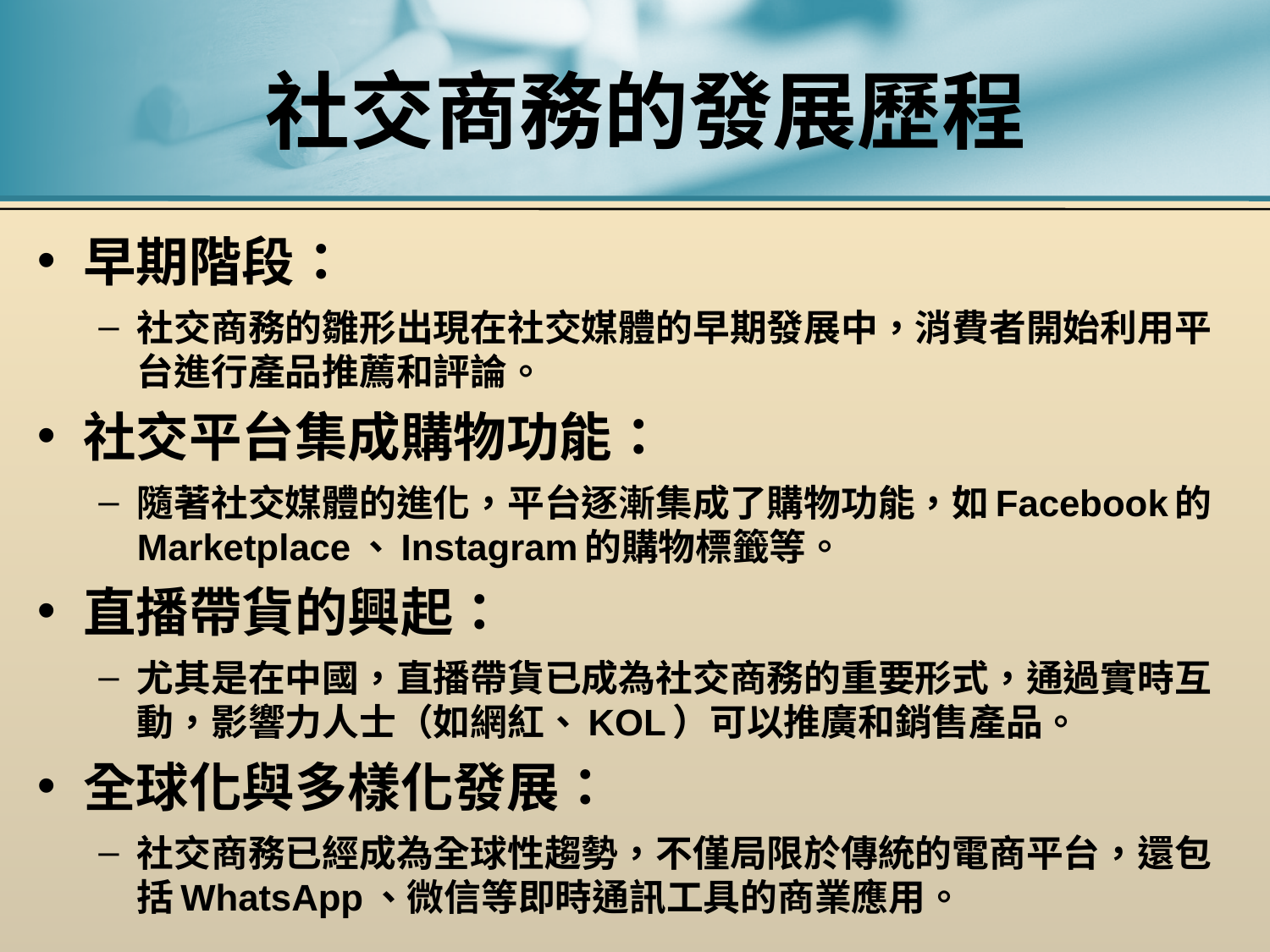

# 社交商務的發展歷程
早期階段：
社交商務的雛形出現在社交媒體的早期發展中，消費者開始利用平台進行產品推薦和評論。
社交平台集成購物功能：
隨著社交媒體的進化，平台逐漸集成了購物功能，如Facebook的Marketplace、Instagram的購物標籤等。
直播帶貨的興起：
尤其是在中國，直播帶貨已成為社交商務的重要形式，通過實時互動，影響力人士（如網紅、KOL）可以推廣和銷售產品。
全球化與多樣化發展：
社交商務已經成為全球性趨勢，不僅局限於傳統的電商平台，還包括WhatsApp、微信等即時通訊工具的商業應用。